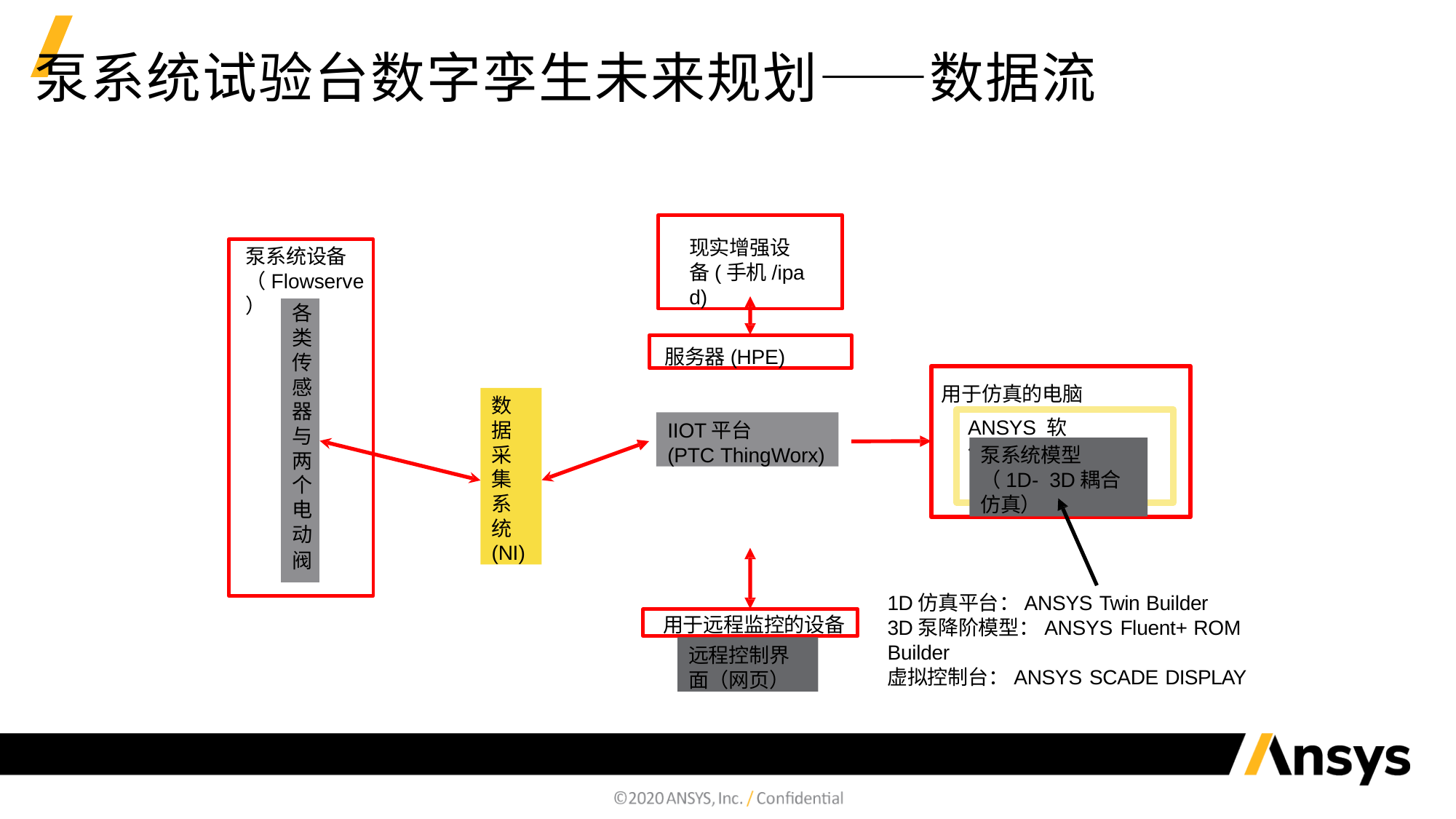

# 泵系统试验台数字孪生未来规划——数据流
现实增强设 备(手机/ipad)

泵系统设备
（Flowserve）

| 各 |
| --- |
| 类 |
| 传 |
| 感 |
| 器 |
| 与 |
| 两 |
| 个 |
| 电 |
| 动 |
| 阀 |
服务器(HPE)

用于仿真的电脑
数 据 采 集 系 统 (NI)

IIOT平台
(PTC ThingWorx)
ANSYS 软件

泵系统模型（1D-  3D耦合仿真）

1D仿真平台：ANSYS Twin Builder
3D泵降阶模型：ANSYS Fluent+ ROM Builder
虚拟控制台：ANSYS SCADE DISPLAY
用于远程监控的设备
远程控制界
面（网页）